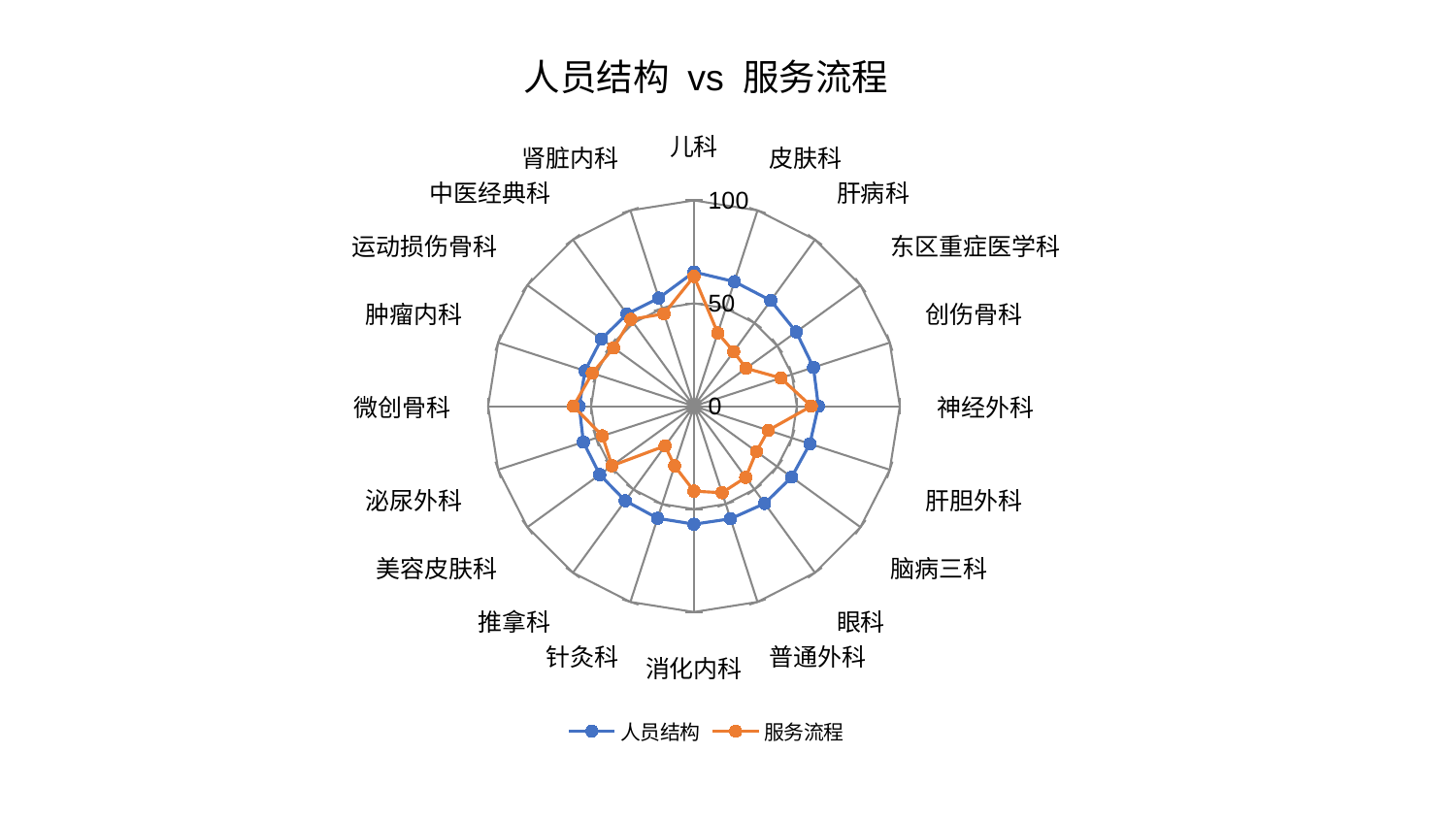

### Chart: 人员结构 vs 服务流程

| Category | 人员结构 | 服务流程 |
|---|---|---|
| 儿科 | 65.22529078334098 | 63.0644415547862 |
| 皮肤科 | 63.62489274397157 | 37.397822935600054 |
| 肝病科 | 63.48302702615847 | 32.8018512966367 |
| 东区重症医学科 | 61.395771189354726 | 31.31097029426666 |
| 创伤骨科 | 61.03773507161047 | 44.33351621135675 |
| 神经外科 | 60.43887203183489 | 57.003136243526015 |
| 肝胆外科 | 59.21359774269 | 37.96495205103202 |
| 脑病三科 | 58.658761859246525 | 37.52403854381524 |
| 眼科 | 58.43898497938731 | 42.78105410828358 |
| 普通外科 | 57.52791396693286 | 44.22594158734597 |
| 消化内科 | 57.33601203327537 | 41.2922123577867 |
| 针灸科 | 57.279209112034884 | 30.501636087296358 |
| 推拿科 | 56.78219214459511 | 23.874317219384302 |
| 美容皮肤科 | 56.57287242109629 | 49.231804717610956 |
| 泌尿外科 | 56.46838891074766 | 46.74989433920507 |
| 微创骨科 | 55.73102082262332 | 58.565737665445106 |
| 肿瘤内科 | 55.668714518172585 | 51.94967899684676 |
| 运动损伤骨科 | 55.543916394755534 | 48.26270642594781 |
| 中医经典科 | 55.34679926678401 | 52.12048285874284 |
| 肾脏内科 | 55.24096475837393 | 47.195872700131005 |
27